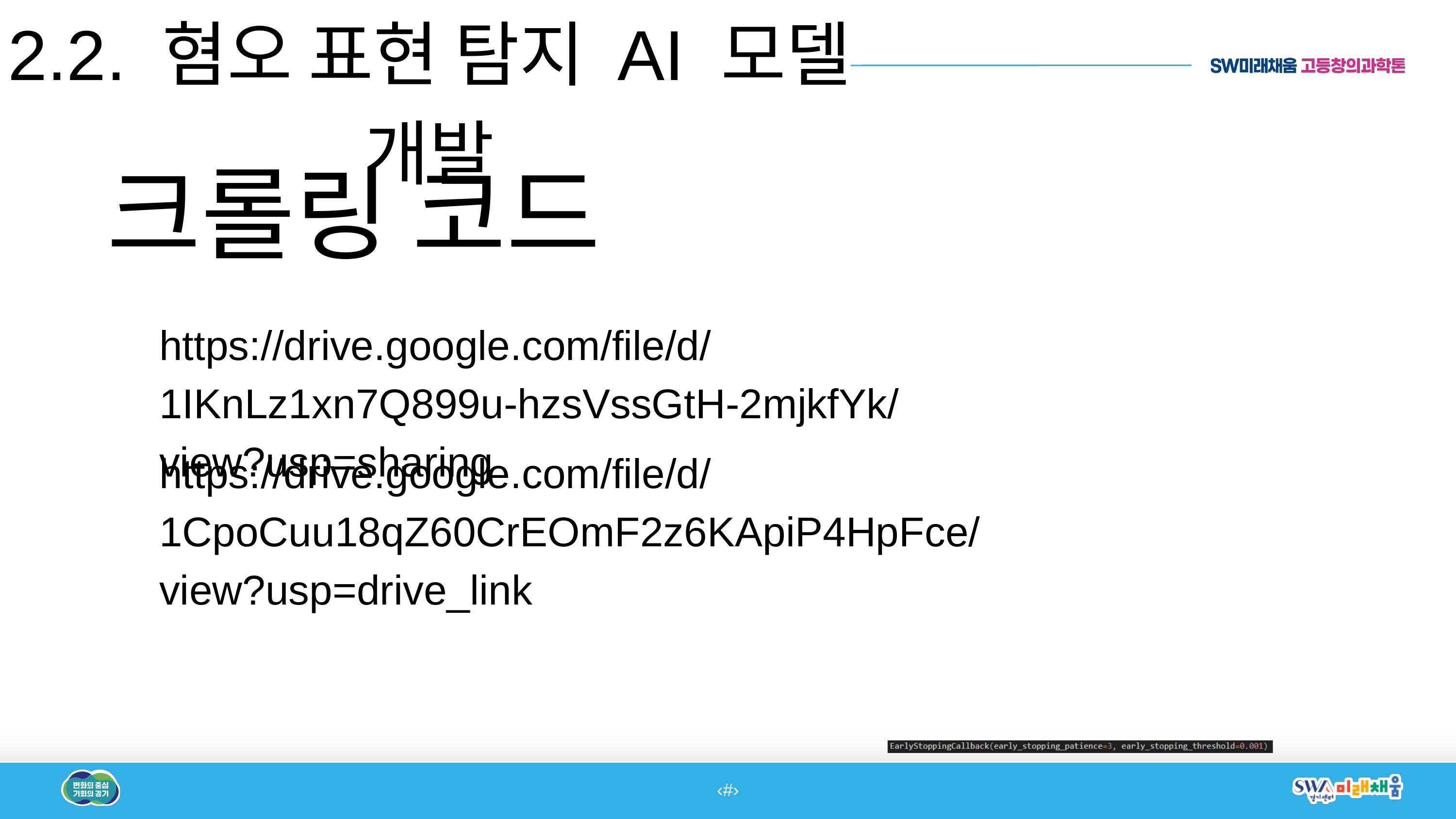

2.2. 혐오 표현 탐지 AI 모델 개발

크롤링 코드
https://drive.google.com/file/d/1IKnLz1xn7Q899u-hzsVssGtH-2mjkfYk/view?usp=sharing
https://drive.google.com/file/d/1CpoCuu18qZ60CrEOmF2z6KApiP4HpFce/view?usp=drive_link

‹#›